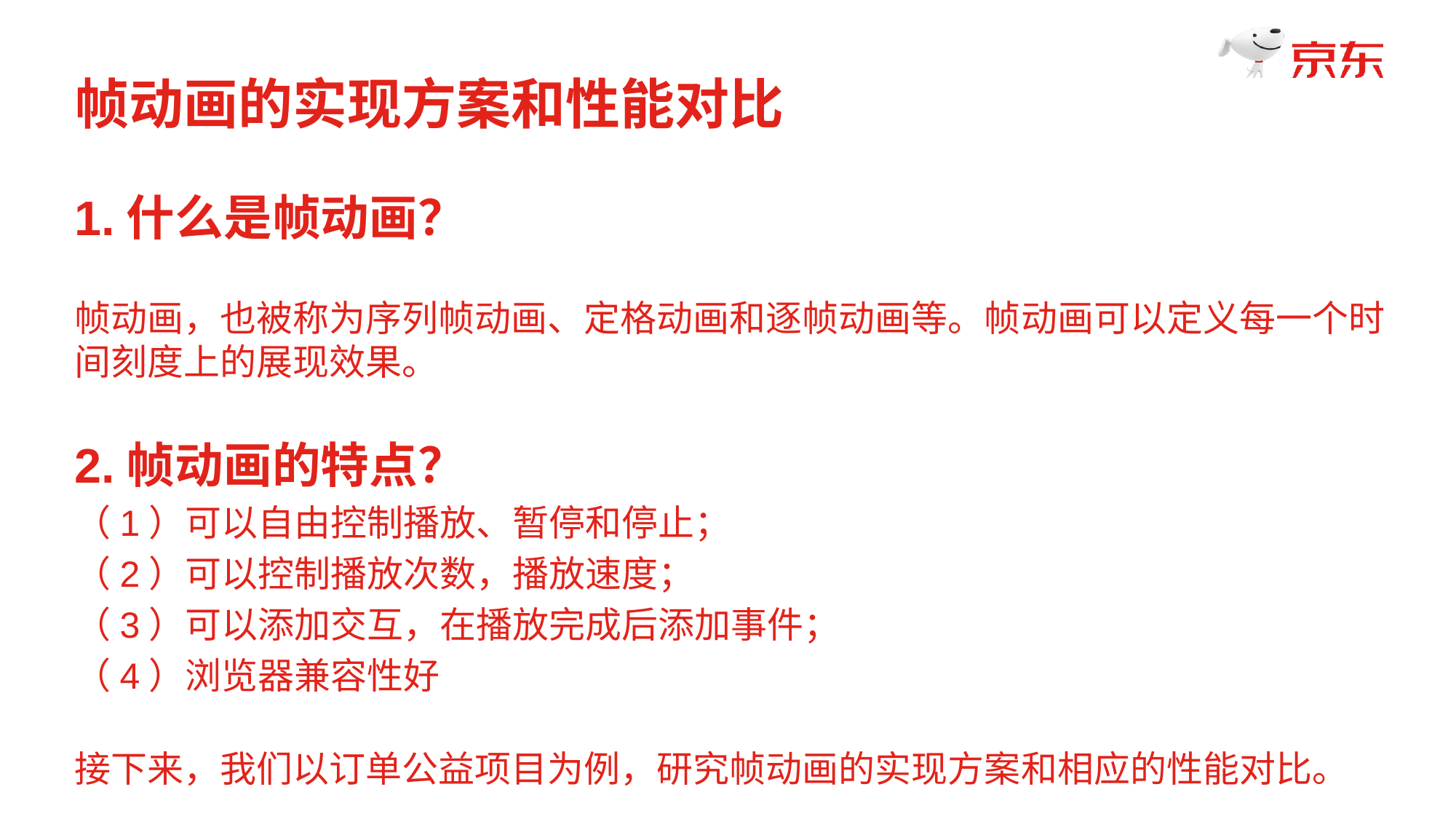

帧动画的实现方案和性能对比

1.什么是帧动画？

帧动画，也被称为序列帧动画、定格动画和逐帧动画等。帧动画可以定义每一个时间刻度上的展现效果。

2.帧动画的特点？
（1）可以自由控制播放、暂停和停止；
（2）可以控制播放次数，播放速度；
（3）可以添加交互，在播放完成后添加事件；
（4）浏览器兼容性好

接下来，我们以订单公益项目为例，研究帧动画的实现方案和相应的性能对比。